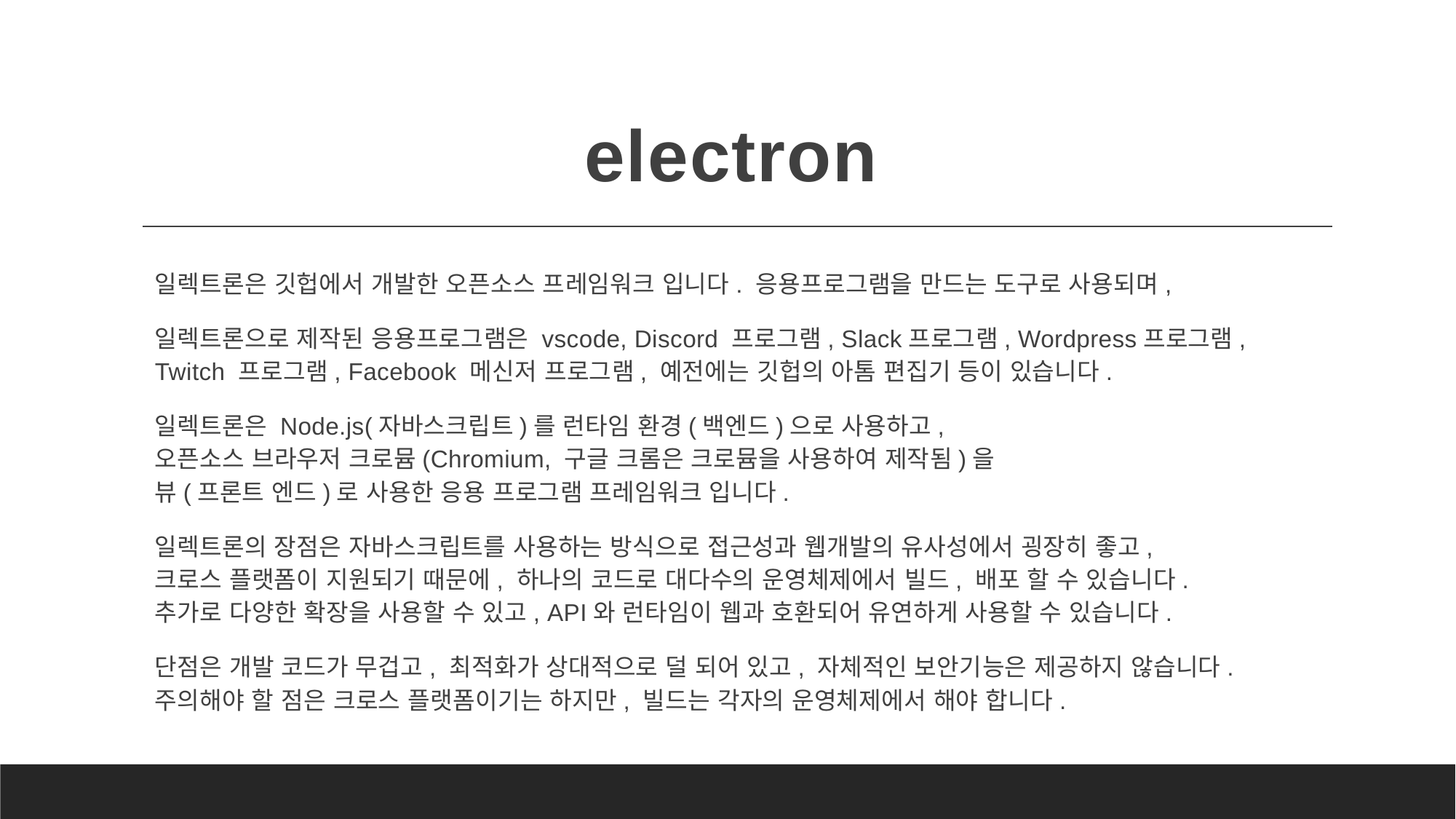

# electron
일렉트론은 깃헙에서 개발한 오픈소스 프레임워크 입니다. 응용프로그램을 만드는 도구로 사용되며,
일렉트론으로 제작된 응용프로그램은 vscode, Discord 프로그램, Slack프로그램, Wordpress프로그램, Twitch 프로그램, Facebook 메신저 프로그램, 예전에는 깃헙의 아톰 편집기 등이 있습니다.
일렉트론은 Node.js(자바스크립트)를 런타임 환경(백엔드)으로 사용하고,
오픈소스 브라우저 크로뮴(Chromium, 구글 크롬은 크로뮴을 사용하여 제작됨)을
뷰(프론트 엔드)로 사용한 응용 프로그램 프레임워크 입니다.
일렉트론의 장점은 자바스크립트를 사용하는 방식으로 접근성과 웹개발의 유사성에서 굉장히 좋고,
크로스 플랫폼이 지원되기 때문에, 하나의 코드로 대다수의 운영체제에서 빌드, 배포 할 수 있습니다.
추가로 다양한 확장을 사용할 수 있고, API와 런타임이 웹과 호환되어 유연하게 사용할 수 있습니다.
단점은 개발 코드가 무겁고, 최적화가 상대적으로 덜 되어 있고, 자체적인 보안기능은 제공하지 않습니다.
주의해야 할 점은 크로스 플랫폼이기는 하지만, 빌드는 각자의 운영체제에서 해야 합니다.